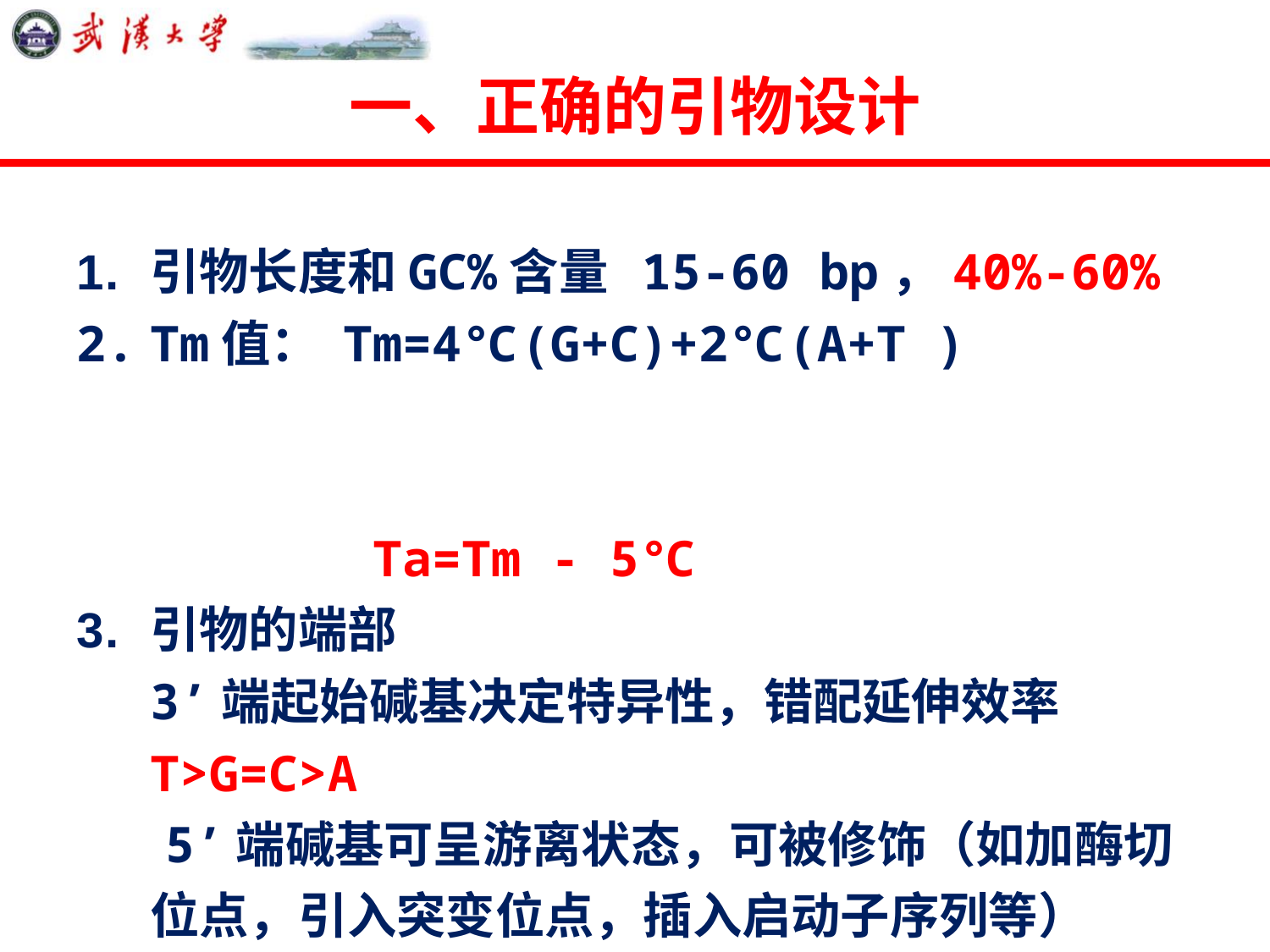

# 一、正确的引物设计
引物长度和GC%含量  15-60 bp，40%-60%
Tm值： Tm=4℃(G+C)+2℃(A+T )
          Ta=Tm - 5℃
引物的端部                                                                   3’端起始碱基决定特异性，错配延伸效率 T>G=C>A
   5’端碱基可呈游离状态，可被修饰（如加酶切位点，引入突变位点，插入启动子序列等）